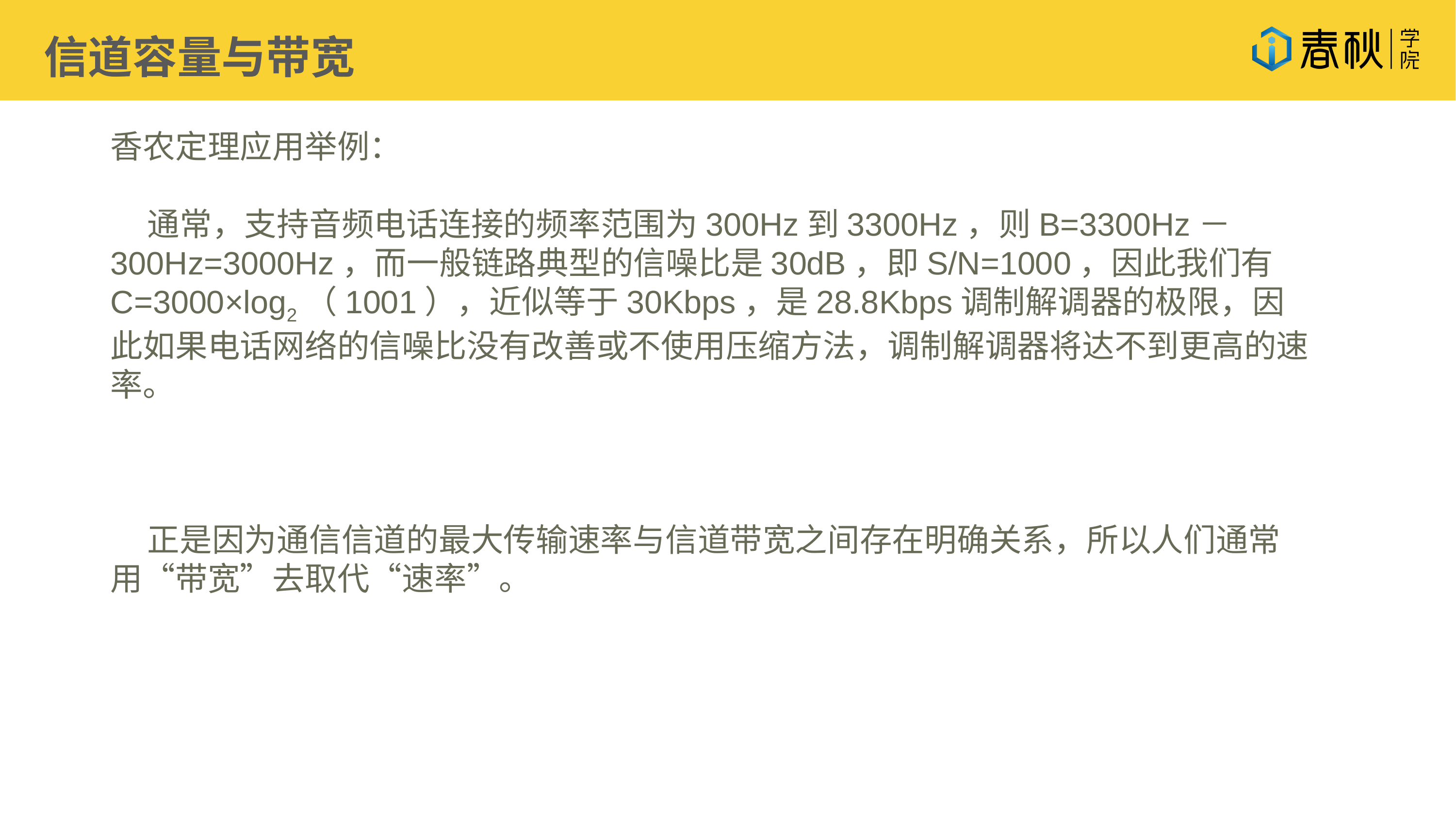

信道容量与带宽
香农定理应用举例：

    通常，支持音频电话连接的频率范围为300Hz到3300Hz，则B=3300Hz－300Hz=3000Hz，而一般链路典型的信噪比是30dB，即S/N=1000，因此我们有C=3000×log2（1001），近似等于30Kbps，是28.8Kbps调制解调器的极限，因此如果电话网络的信噪比没有改善或不使用压缩方法，调制解调器将达不到更高的速率。

    正是因为通信信道的最大传输速率与信道带宽之间存在明确关系，所以人们通常用“带宽”去取代“速率”。